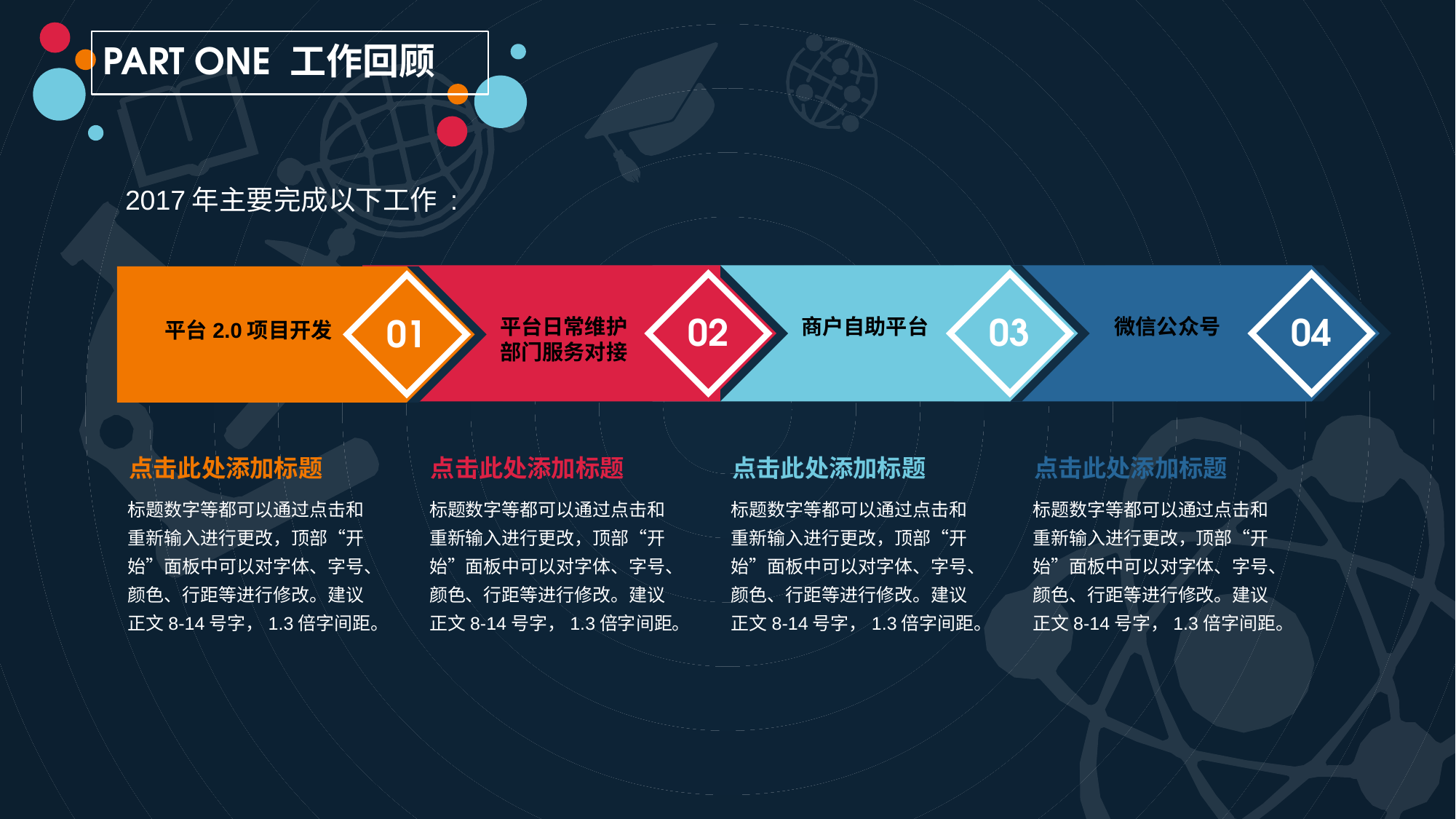

PART ONE 工作回顾
2017年主要完成以下工作 :

02
平台日常维护
部门服务对接

03
商户自助平台

04
微信公众号

01
平台2.0项目开发
点击此处添加标题
点击此处添加标题
点击此处添加标题
点击此处添加标题
标题数字等都可以通过点击和重新输入进行更改，顶部“开始”面板中可以对字体、字号、颜色、行距等进行修改。建议正文8-14号字，1.3倍字间距。
标题数字等都可以通过点击和重新输入进行更改，顶部“开始”面板中可以对字体、字号、颜色、行距等进行修改。建议正文8-14号字，1.3倍字间距。
标题数字等都可以通过点击和重新输入进行更改，顶部“开始”面板中可以对字体、字号、颜色、行距等进行修改。建议正文8-14号字，1.3倍字间距。
标题数字等都可以通过点击和重新输入进行更改，顶部“开始”面板中可以对字体、字号、颜色、行距等进行修改。建议正文8-14号字，1.3倍字间距。